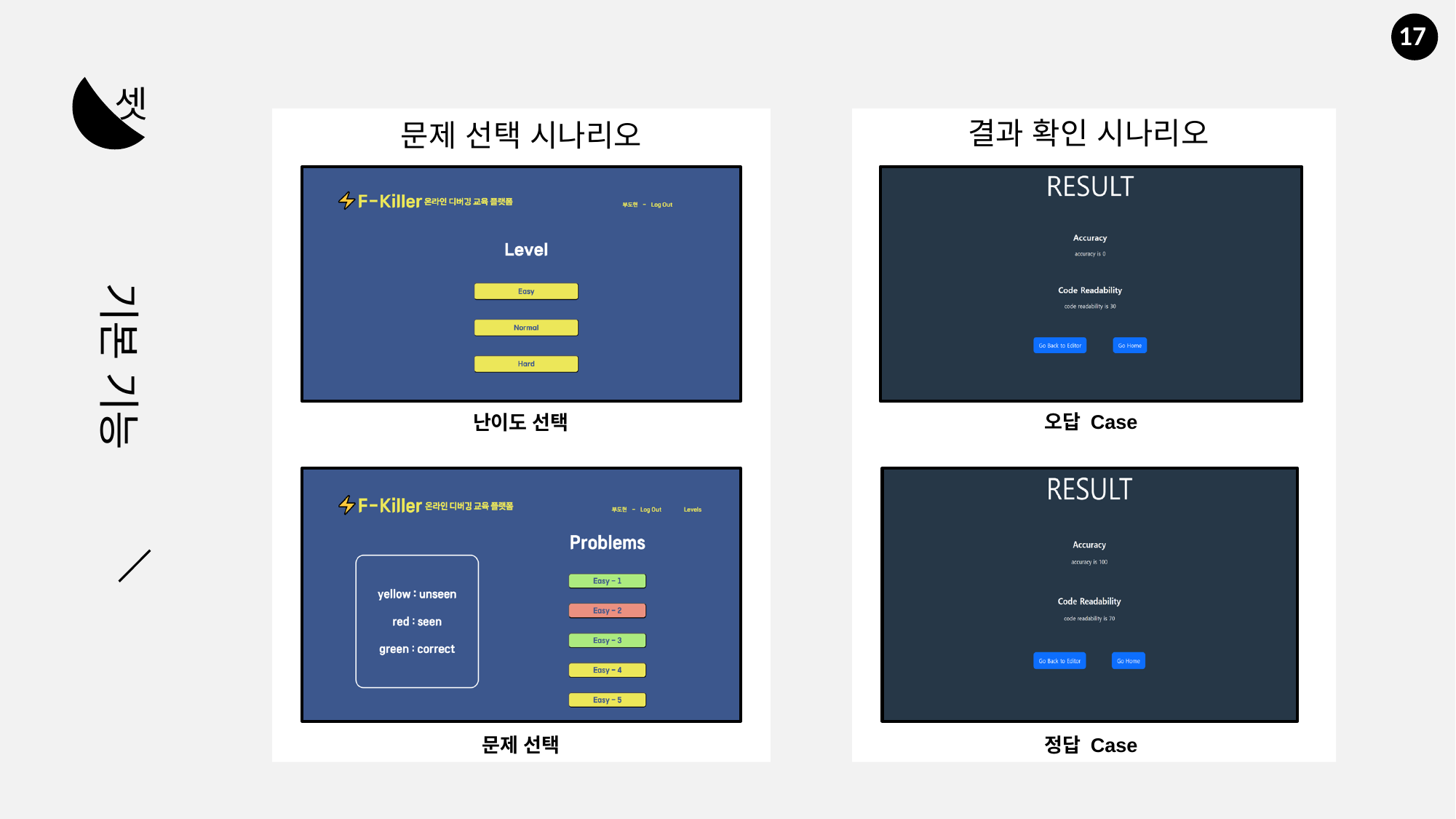

17

셋

결과 확인 시나리오
문제 선택 시나리오

기본 기능
오답 Case
난이도 선택

문제 선택
정답 Case